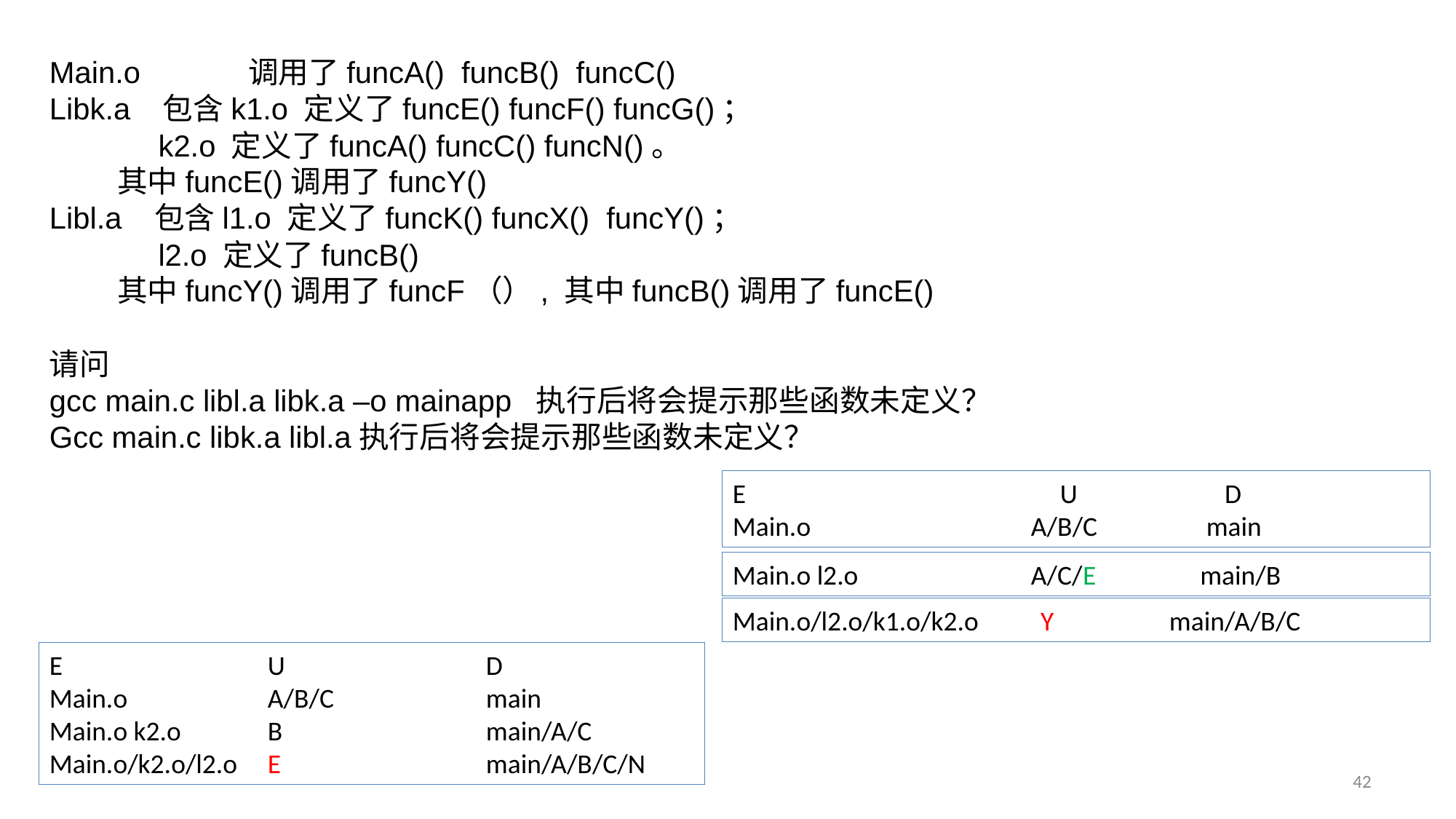

Main.o            调用了funcA()  funcB()  funcC()
Libk.a   包含k1.o 定义了funcE() funcF() funcG()；
             k2.o 定义了funcA() funcC() funcN()。
         其中funcE()调用了funcY()
Libl.a   包含l1.o 定义了funcK() funcX()  funcY()；
             l2.o 定义了funcB()
         其中funcY()调用了funcF（）, 其中funcB()调用了funcE()

请问
gcc main.c libl.a libk.a –o mainapp  执行后将会提示那些函数未定义？
Gcc main.c libk.a libl.a执行后将会提示那些函数未定义？

E			U	         D
Main.o 		             A/B/C	      main
Main.o l2.o	             A/C/E	     main/B
Main.o/l2.o/k1.o/k2.o          Y		main/A/B/C
E		U		D
Main.o 		A/B/C		main
Main.o k2.o	B		main/A/C
Main.o/k2.o/l2.o	E		main/A/B/C/N
42